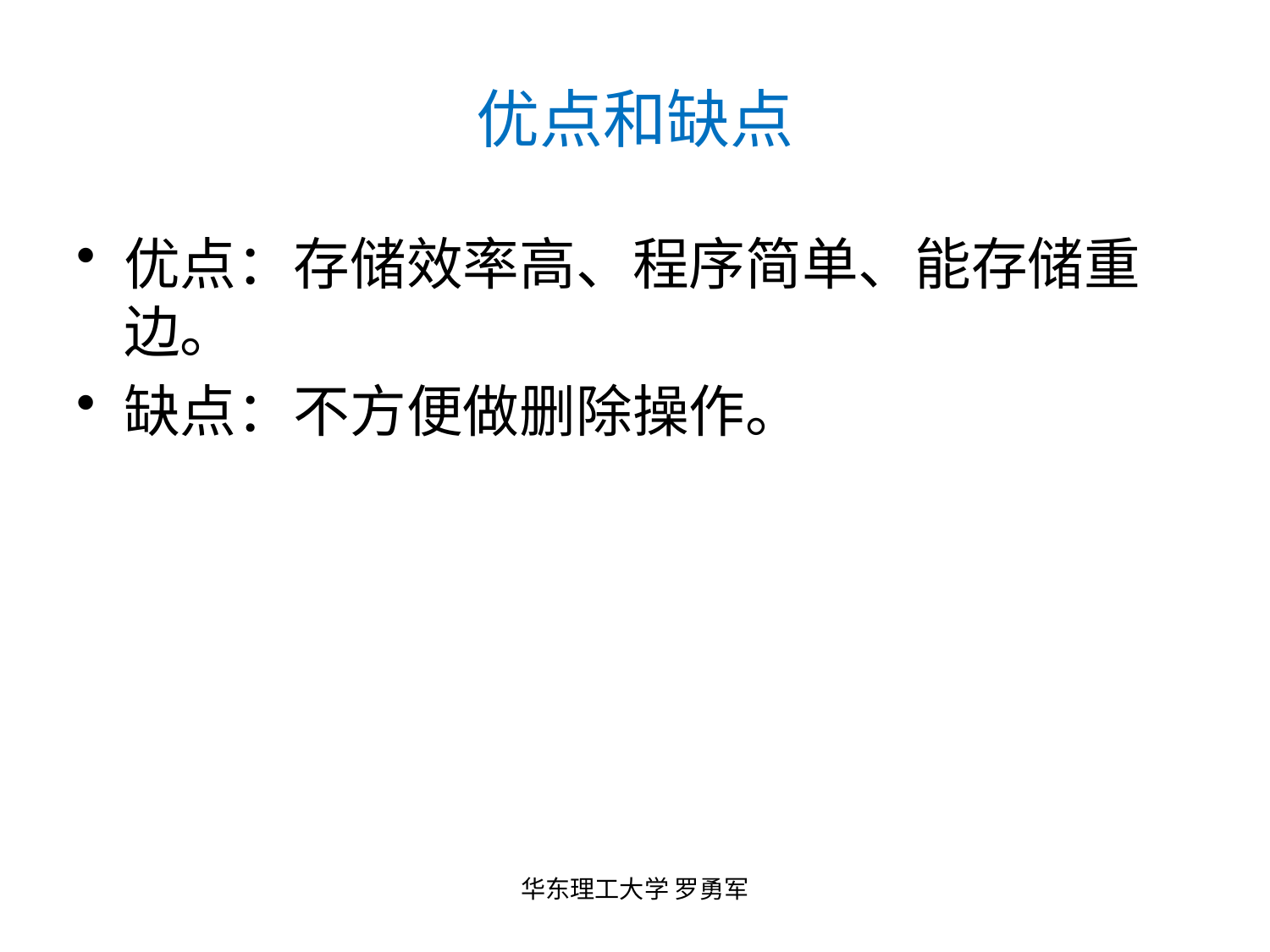

# 优点和缺点
优点：存储效率高、程序简单、能存储重边。
缺点：不方便做删除操作。

华东理工大学 罗勇军